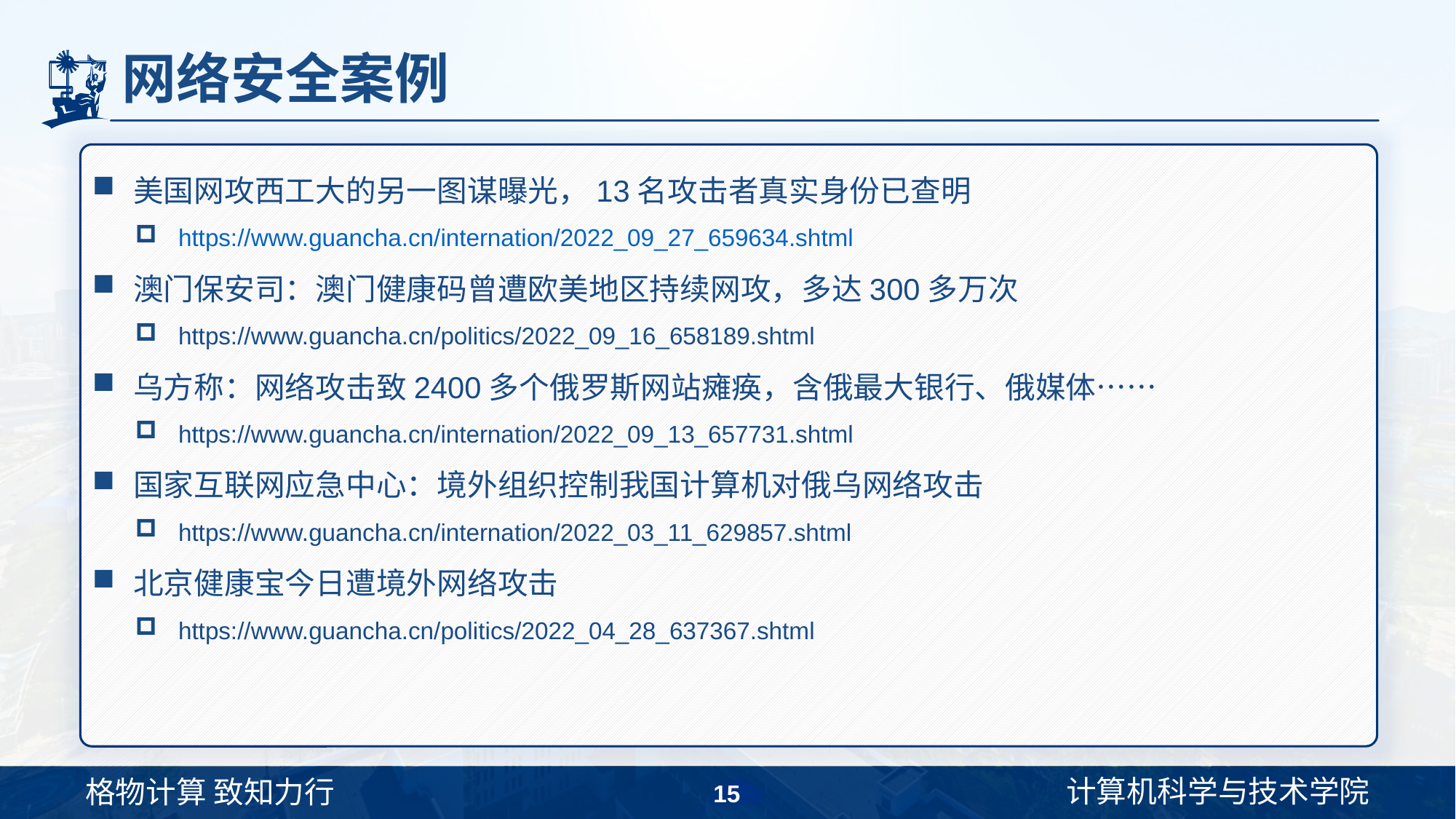

# 网络安全案例
美国网攻西工大的另一图谋曝光，13名攻击者真实身份已查明
https://www.guancha.cn/internation/2022_09_27_659634.shtml
澳门保安司：澳门健康码曾遭欧美地区持续网攻，多达300多万次
https://www.guancha.cn/politics/2022_09_16_658189.shtml
乌方称：网络攻击致2400多个俄罗斯网站瘫痪，含俄最大银行、俄媒体……
https://www.guancha.cn/internation/2022_09_13_657731.shtml
国家互联网应急中心：境外组织控制我国计算机对俄乌网络攻击
https://www.guancha.cn/internation/2022_03_11_629857.shtml
北京健康宝今日遭境外网络攻击
https://www.guancha.cn/politics/2022_04_28_637367.shtml
15